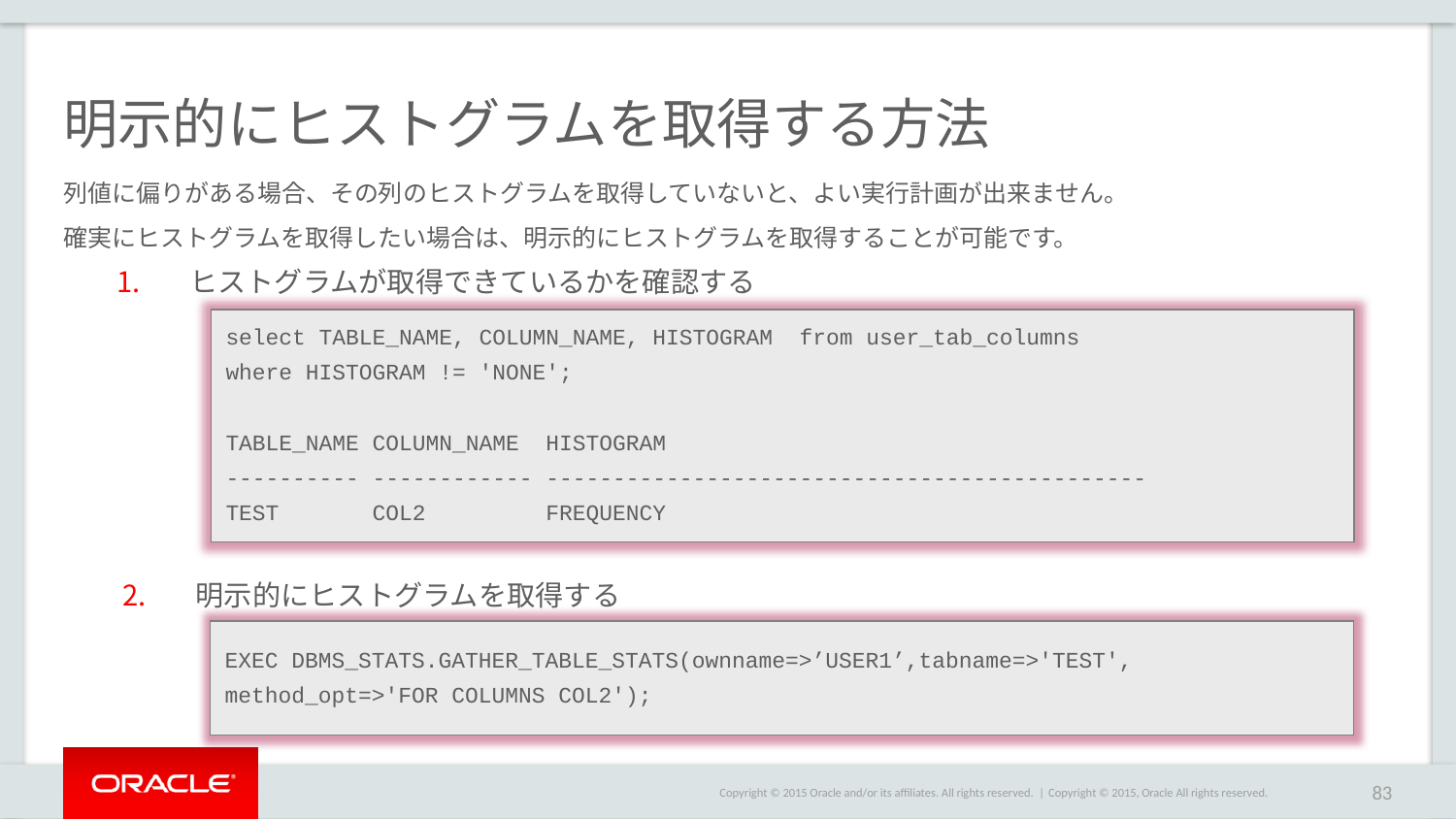

# 明示的にヒストグラムを取得する方法
列値に偏りがある場合、その列のヒストグラムを取得していないと、よい実行計画が出来ません。
確実にヒストグラムを取得したい場合は、明示的にヒストグラムを取得することが可能です。

ヒストグラムが取得できているかを確認する
select TABLE_NAME, COLUMN_NAME, HISTOGRAM  from user_tab_columns
where HISTOGRAM != 'NONE';

TABLE_NAME COLUMN_NAME  HISTOGRAM
---------- ------------ ---------------------------------------------
TEST       COL2         FREQUENCY
明示的にヒストグラムを取得する
EXEC DBMS_STATS.GATHER_TABLE_STATS(ownname=>’USER1’,tabname=>'TEST',
method_opt=>'FOR COLUMNS COL2');
Copyright © 2015, Oracle All rights reserved.
83